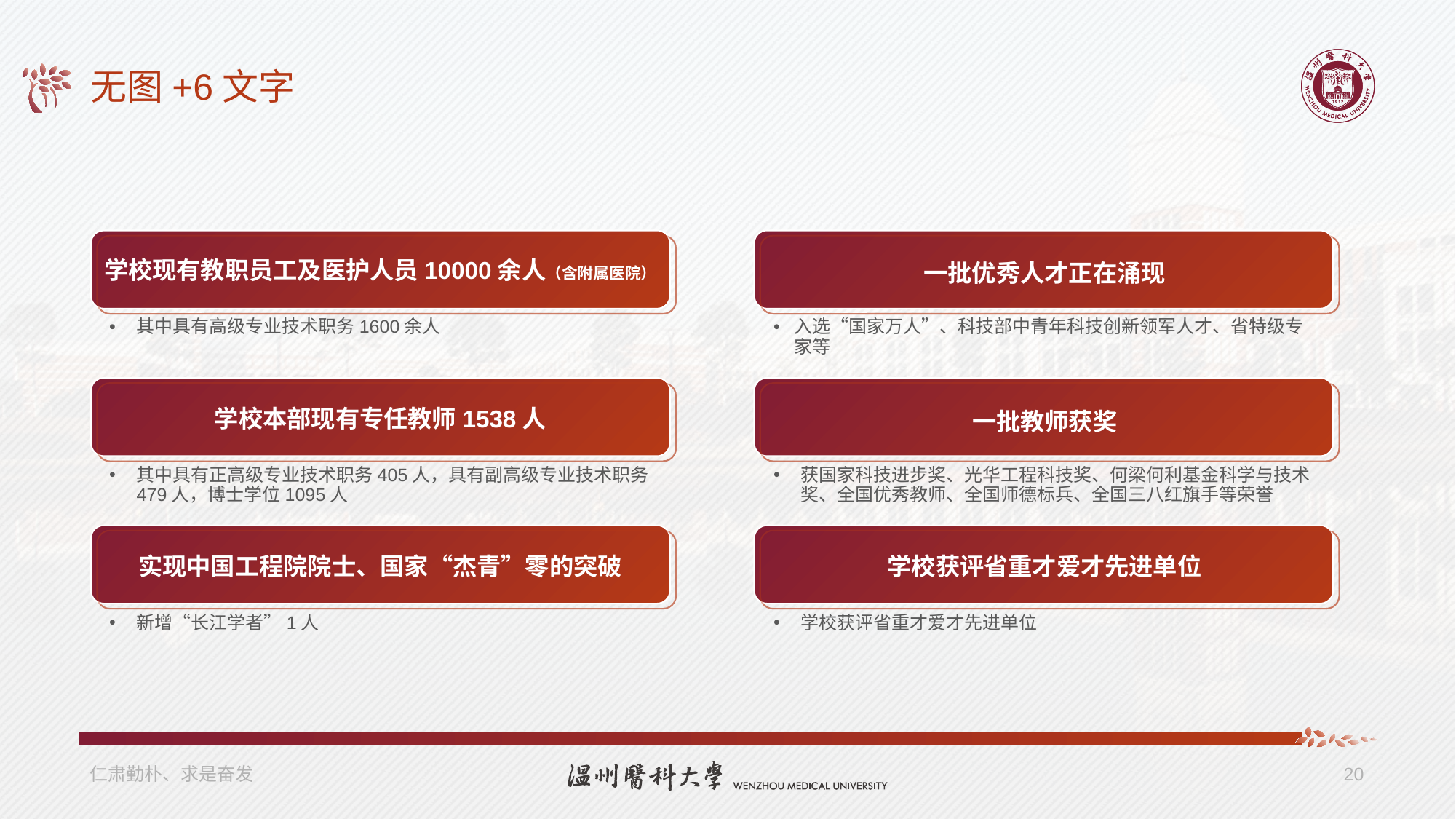

# 无图+6文字
学校现有教职员工及医护人员10000余人（含附属医院）
一批优秀人才正在涌现

其中具有高级专业技术职务1600余人
入选“国家万人”、科技部中青年科技创新领军人才、省特级专家等
学校本部现有专任教师1538人
一批教师获奖

其中具有正高级专业技术职务405人，具有副高级专业技术职务479人，博士学位1095人
获国家科技进步奖、光华工程科技奖、何梁何利基金科学与技术奖、全国优秀教师、全国师德标兵、全国三八红旗手等荣誉
实现中国工程院院士、国家“杰青”零的突破
学校获评省重才爱才先进单位

新增“长江学者”1人
学校获评省重才爱才先进单位
仁肃勤朴、求是奋发
20